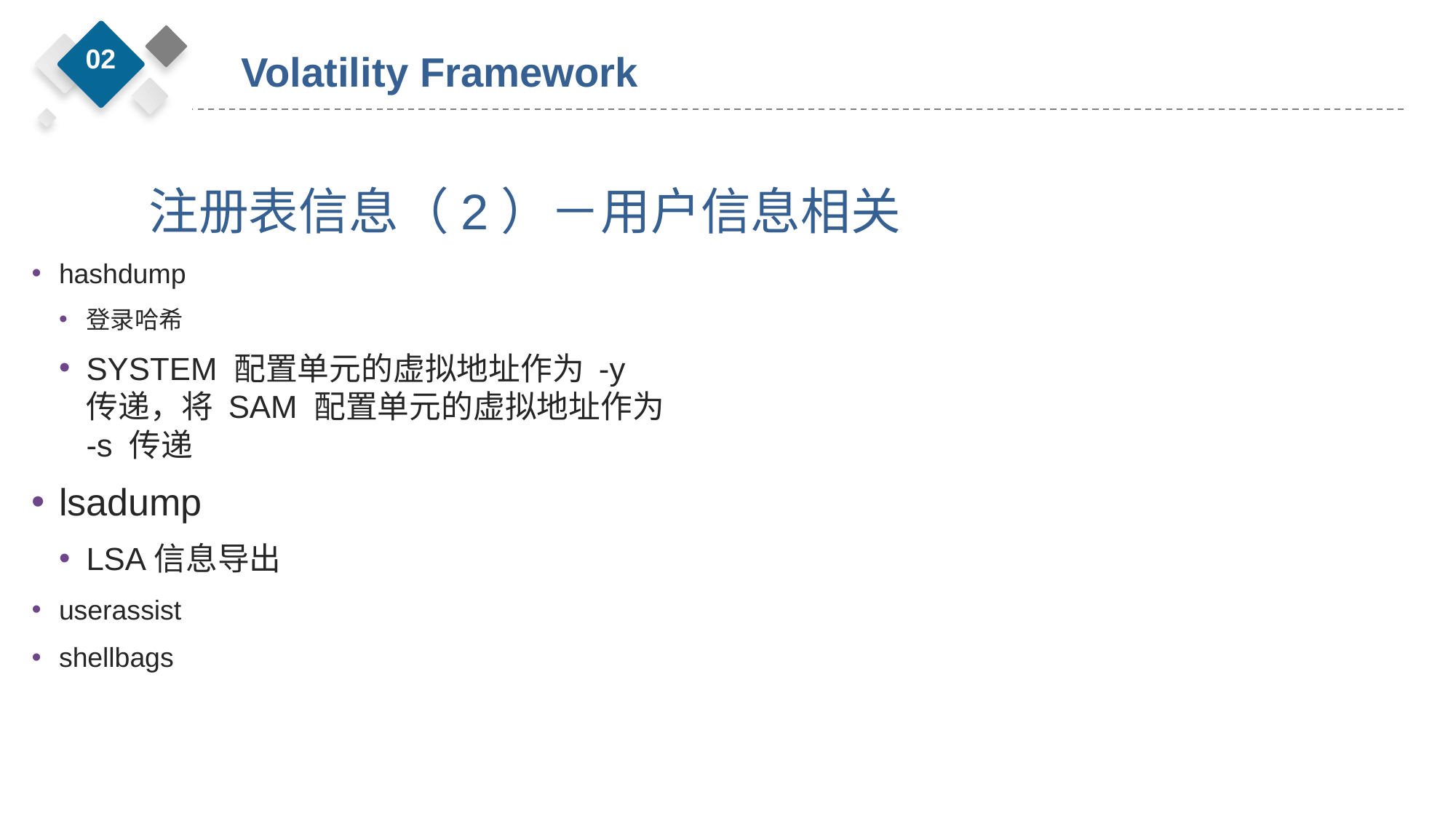

02

Volatility Framework
注册表信息（2）－用户信息相关
hashdump
登录哈希
SYSTEM 配置单元的虚拟地址作为 -y 传递，将 SAM 配置单元的虚拟地址作为 -s 传递
lsadump
LSA信息导出
userassist
shellbags